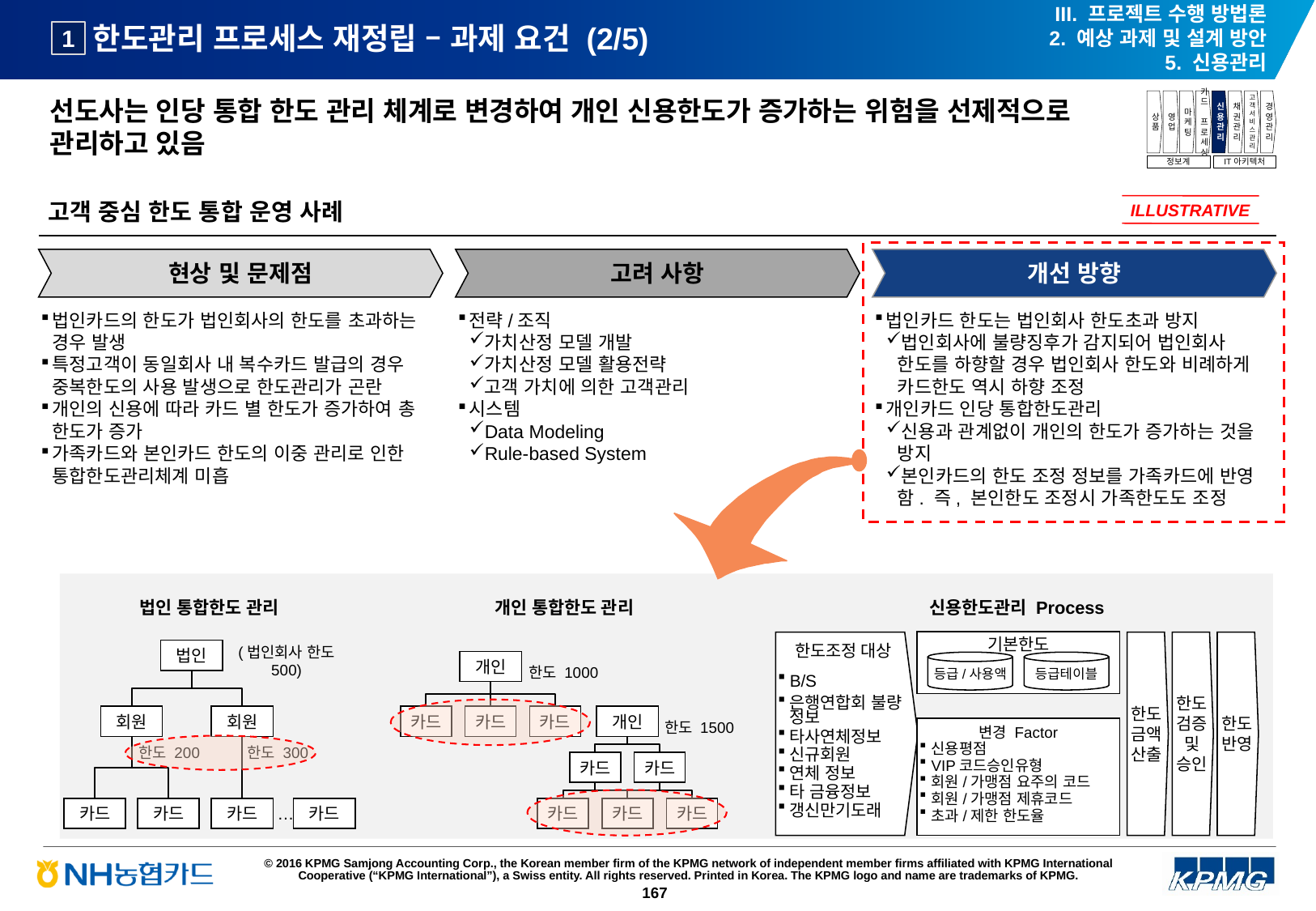

III. 프로젝트 수행 방법론
2. 예상 과제 및 설계 방안
5. 신용관리
# 한도관리 프로세스 재정립 – 과제 요건 (2/5)
1
선도사는 인당 통합 한도 관리 체계로 변경하여 개인 신용한도가 증가하는 위험을 선제적으로 관리하고 있음
상품
영업
마케팅
카드
프로세싱
신용관리
채권관리
고객서비스관리
경영관리
정보계
IT아키텍처
고객 중심 한도 통합 운영 사례
ILLUSTRATIVE

현상 및 문제점
고려 사항
전략/조직
가치산정 모델 개발
가치산정 모델 활용전략
고객 가치에 의한 고객관리
시스템
Data Modeling
Rule-based System
개선 방향
법인카드 한도는 법인회사 한도초과 방지
법인회사에 불량징후가 감지되어 법인회사 한도를 하향할 경우 법인회사 한도와 비례하게 카드한도 역시 하향 조정
개인카드 인당 통합한도관리
신용과 관계없이 개인의 한도가 증가하는 것을 방지
본인카드의 한도 조정 정보를 가족카드에 반영함. 즉, 본인한도 조정시 가족한도도 조정
법인카드의 한도가 법인회사의 한도를 초과하는 경우 발생
특정고객이 동일회사 내 복수카드 발급의 경우 중복한도의 사용 발생으로 한도관리가 곤란
개인의 신용에 따라 카드 별 한도가 증가하여 총 한도가 증가
가족카드와 본인카드 한도의 이중 관리로 인한 통합한도관리체계 미흡

법인 통합한도 관리
개인 통합한도 관리
신용한도관리 Process
기본한도
등급/사용액
등급테이블
한도조정 대상
B/S
은행연합회 불량 정보
타사연체정보
신규회원
연체 정보
타 금융정보
갱신만기도래
한도금액산출
한도검증 및 승인
한도반영
변경 Factor
신용평점
VIP코드승인유형
회원/가맹점 요주의 코드
회원/가맹점 제휴코드
초과/제한 한도율
법인
개인
한도 1000

카드
카드
카드
개인
한도 1500
카드
카드

카드
카드
카드
(법인회사 한도 500)
회원
회원

한도 200
한도 300
카드
카드
카드
…
카드